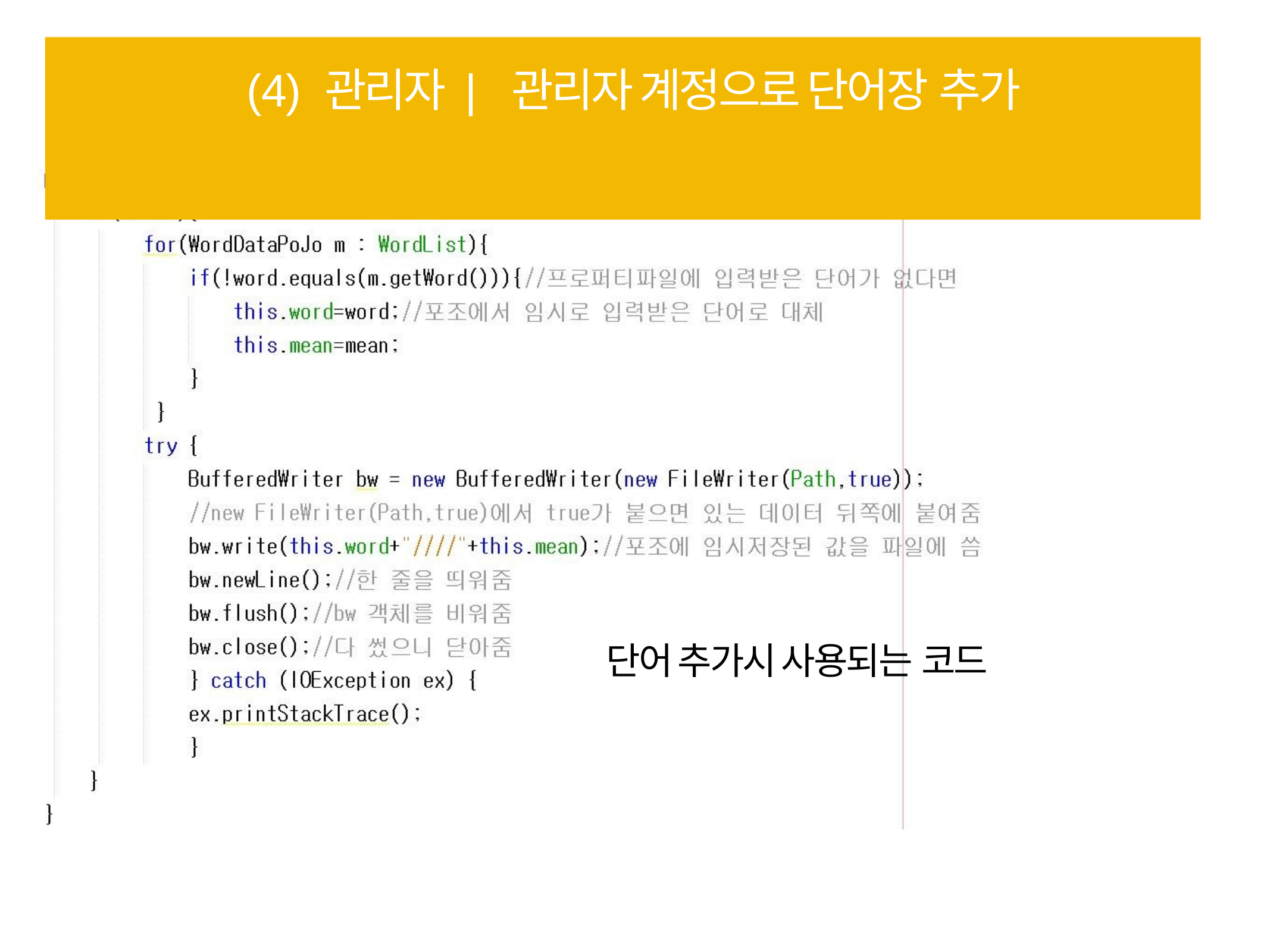

# (4) 관리자 | 관리자 계정으로 단어장 추가

단어 추가시 사용되는 코드